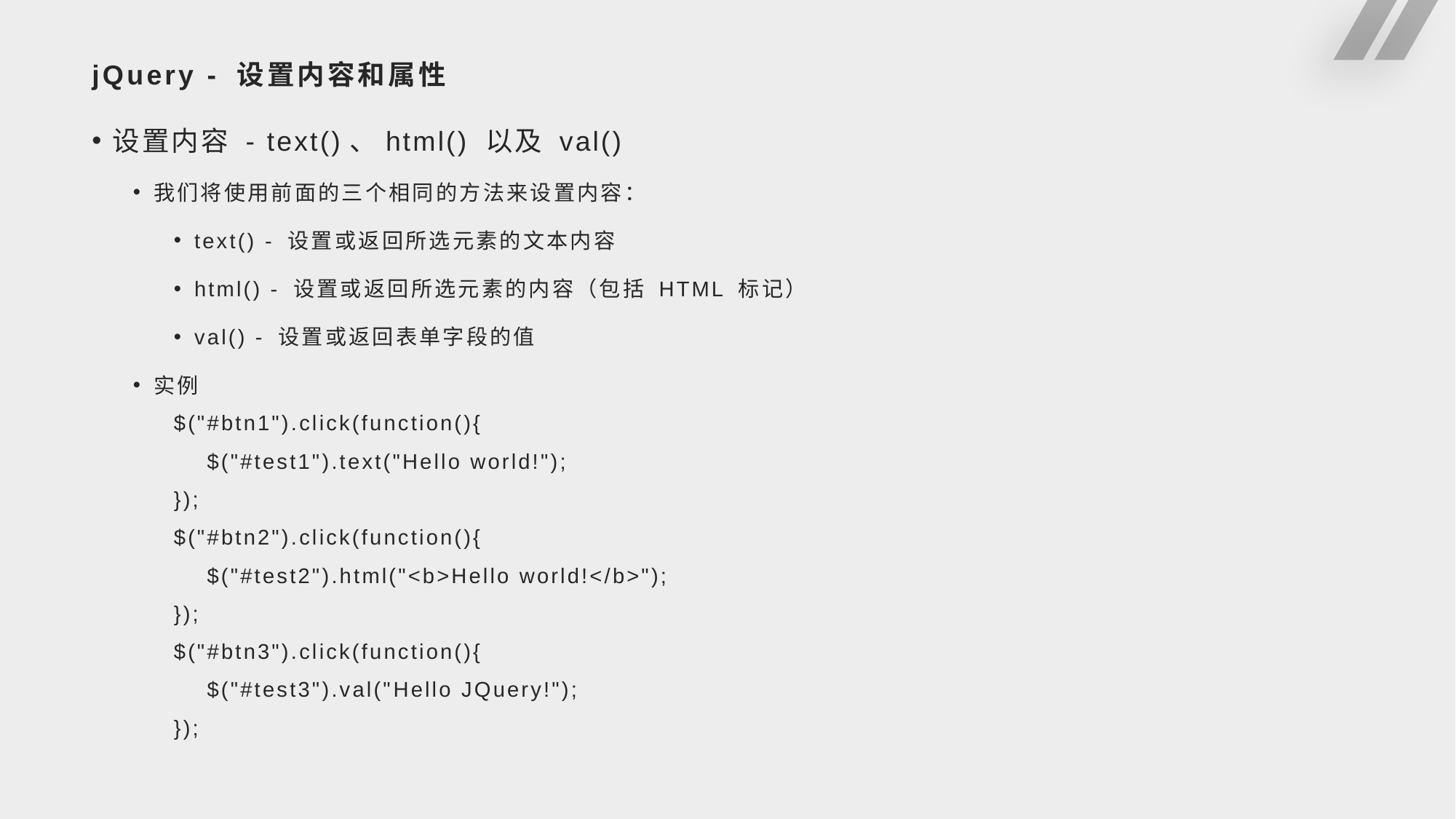

# jQuery - 设置内容和属性
设置内容 - text()、html() 以及 val()
我们将使用前面的三个相同的方法来设置内容：
text() - 设置或返回所选元素的文本内容
html() - 设置或返回所选元素的内容（包括 HTML 标记）
val() - 设置或返回表单字段的值
实例
$("#btn1").click(function(){
    $("#test1").text("Hello world!");
});
$("#btn2").click(function(){
    $("#test2").html("<b>Hello world!</b>");
});
$("#btn3").click(function(){
    $("#test3").val("Hello JQuery!");
});